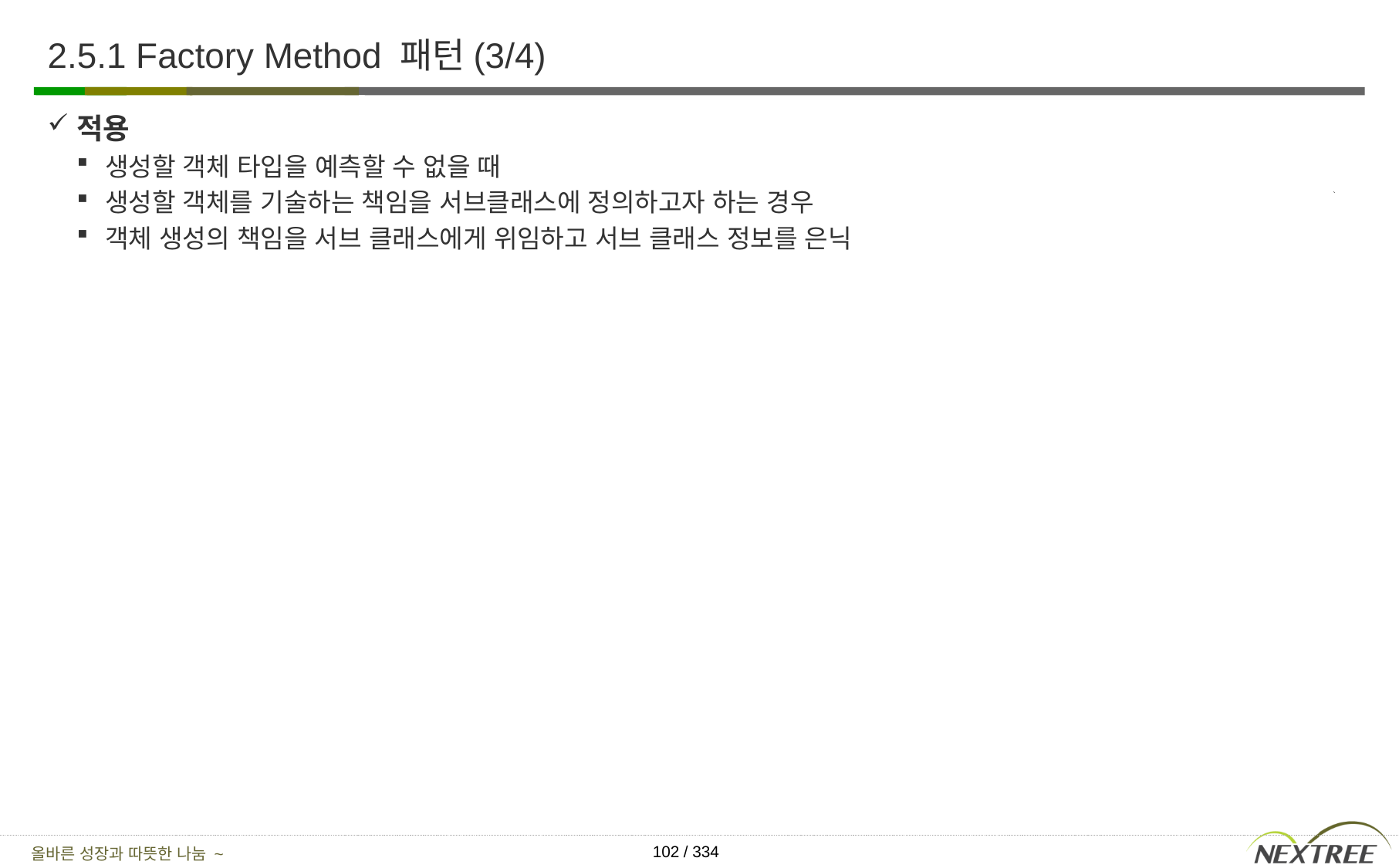

# 2.5.1 Factory Method 패턴(3/4)
적용
생성할 객체 타입을 예측할 수 없을 때
생성할 객체를 기술하는 책임을 서브클래스에 정의하고자 하는 경우
객체 생성의 책임을 서브 클래스에게 위임하고 서브 클래스 정보를 은닉